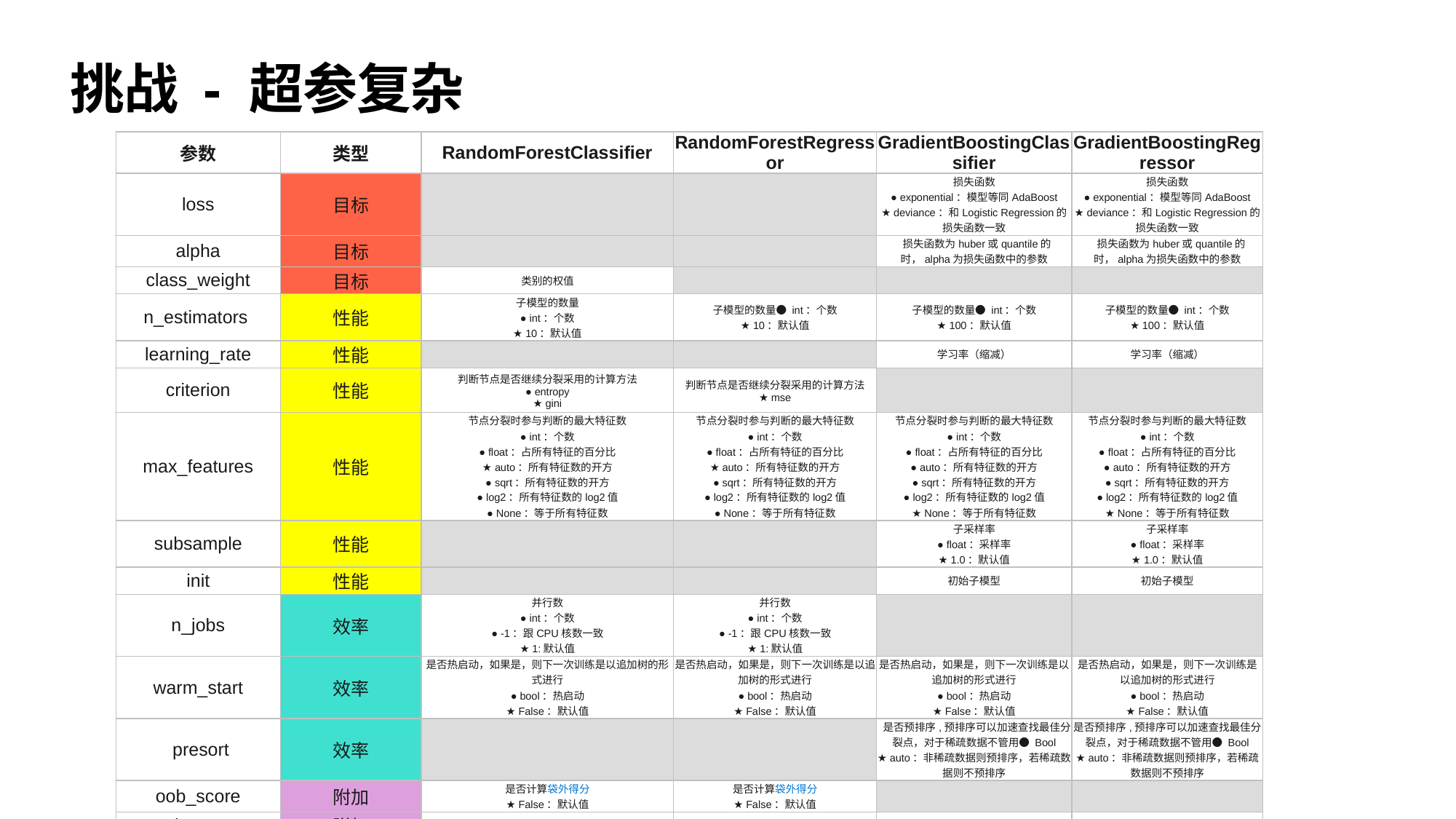

# 挑战 - 超参复杂
| 参数 | 类型 | RandomForestClassifier | RandomForestRegressor | GradientBoostingClassifier | GradientBoostingRegressor |
| --- | --- | --- | --- | --- | --- |
| loss | 目标 |  |  | 损失函数 ● exponential：模型等同AdaBoost ★ deviance：和Logistic Regression的损失函数一致 | 损失函数 ● exponential：模型等同AdaBoost ★ deviance：和Logistic Regression的损失函数一致 |
| alpha | 目标 |  |  | 损失函数为huber或quantile的时，alpha为损失函数中的参数 | 损失函数为huber或quantile的时，alpha为损失函数中的参数 |
| class\_weight | 目标 | 类别的权值 |  |  |  |
| n\_estimators | 性能 | 子模型的数量 ● int：个数 ★ 10：默认值 | 子模型的数量● int：个数 ★ 10：默认值 | 子模型的数量● int：个数 ★ 100：默认值 | 子模型的数量● int：个数 ★ 100：默认值 |
| learning\_rate | 性能 |  |  | 学习率（缩减） | 学习率（缩减） |
| criterion | 性能 | 判断节点是否继续分裂采用的计算方法 ● entropy ★ gini | 判断节点是否继续分裂采用的计算方法 ★ mse |  |  |
| max\_features | 性能 | 节点分裂时参与判断的最大特征数 ● int：个数 ● float：占所有特征的百分比 ★ auto：所有特征数的开方 ● sqrt：所有特征数的开方 ● log2：所有特征数的log2值 ● None：等于所有特征数 | 节点分裂时参与判断的最大特征数 ● int：个数 ● float：占所有特征的百分比 ★ auto：所有特征数的开方 ● sqrt：所有特征数的开方 ● log2：所有特征数的log2值 ● None：等于所有特征数 | 节点分裂时参与判断的最大特征数 ● int：个数 ● float：占所有特征的百分比 ● auto：所有特征数的开方 ● sqrt：所有特征数的开方 ● log2：所有特征数的log2值 ★ None：等于所有特征数 | 节点分裂时参与判断的最大特征数 ● int：个数 ● float：占所有特征的百分比 ● auto：所有特征数的开方 ● sqrt：所有特征数的开方 ● log2：所有特征数的log2值 ★ None：等于所有特征数 |
| subsample | 性能 |  |  | 子采样率 ● float：采样率 ★ 1.0：默认值 | 子采样率 ● float：采样率 ★ 1.0：默认值 |
| init | 性能 |  |  | 初始子模型 | 初始子模型 |
| n\_jobs | 效率 | 并行数 ● int：个数 ● -1：跟CPU核数一致 ★ 1:默认值 | 并行数 ● int：个数 ● -1：跟CPU核数一致 ★ 1:默认值 |  |  |
| warm\_start | 效率 | 是否热启动，如果是，则下一次训练是以追加树的形式进行 ● bool：热启动 ★ False：默认值 | 是否热启动，如果是，则下一次训练是以追加树的形式进行 ● bool：热启动 ★ False：默认值 | 是否热启动，如果是，则下一次训练是以追加树的形式进行 ● bool：热启动 ★ False：默认值 | 是否热启动，如果是，则下一次训练是以追加树的形式进行 ● bool：热启动 ★ False：默认值 |
| presort | 效率 |  |  | 是否预排序,预排序可以加速查找最佳分裂点，对于稀疏数据不管用● Bool ★ auto：非稀疏数据则预排序，若稀疏数据则不预排序 | 是否预排序,预排序可以加速查找最佳分裂点，对于稀疏数据不管用● Bool ★ auto：非稀疏数据则预排序，若稀疏数据则不预排序 |
| oob\_score | 附加 | 是否计算袋外得分 ★ False：默认值 | 是否计算袋外得分 ★ False：默认值 |  |  |
| random\_state | 附加 | 随机器对象 | 随机器对象 | 随机器对象 | 随机器对象 |